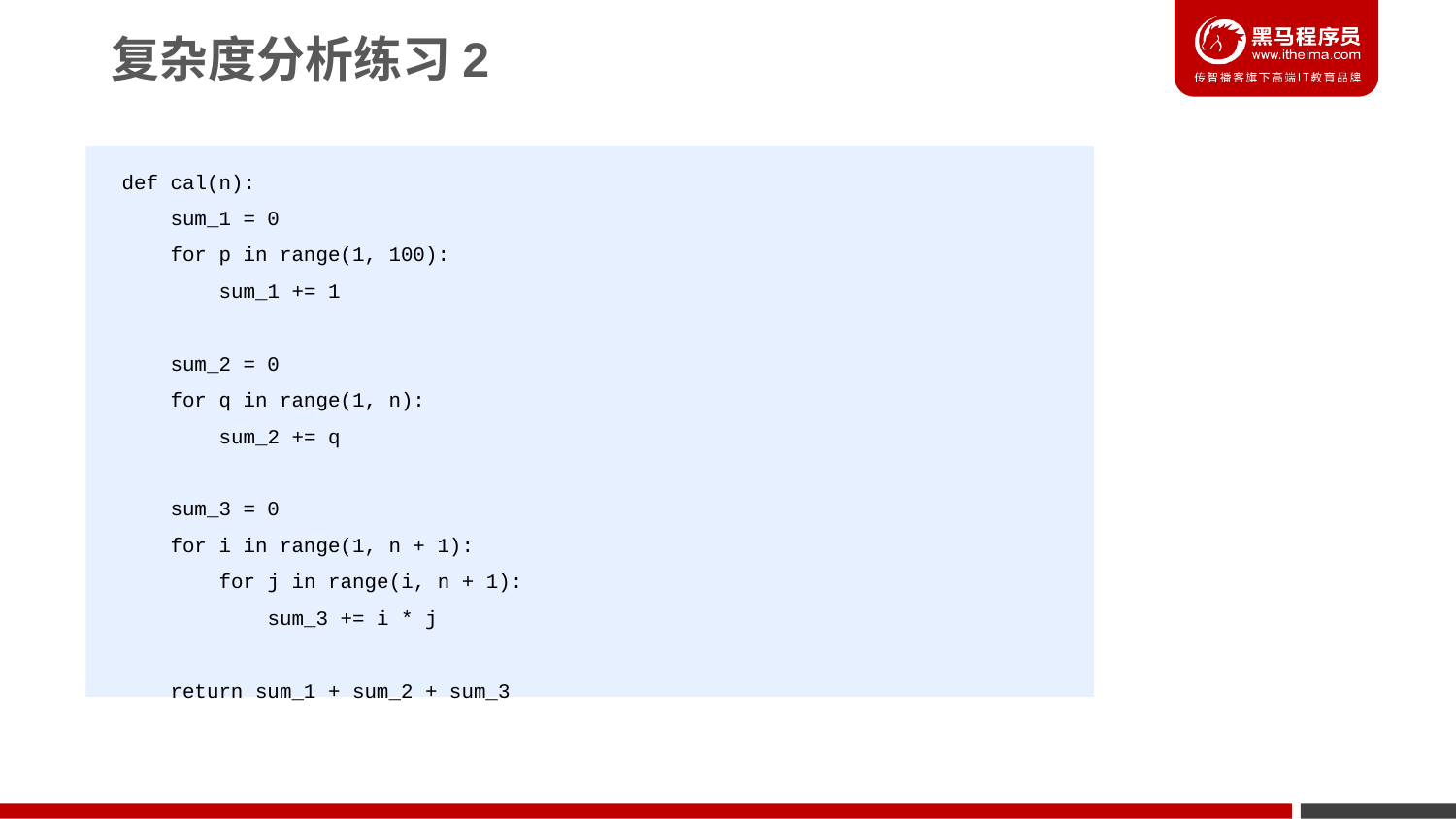

复杂度分析练习2

def cal(n):
    sum_1 = 0
    for p in range(1, 100):
        sum_1 += 1

    sum_2 = 0
    for q in range(1, n):
        sum_2 += q

    sum_3 = 0
    for i in range(1, n + 1):
        for j in range(i, n + 1):
            sum_3 += i * j

    return sum_1 + sum_2 + sum_3